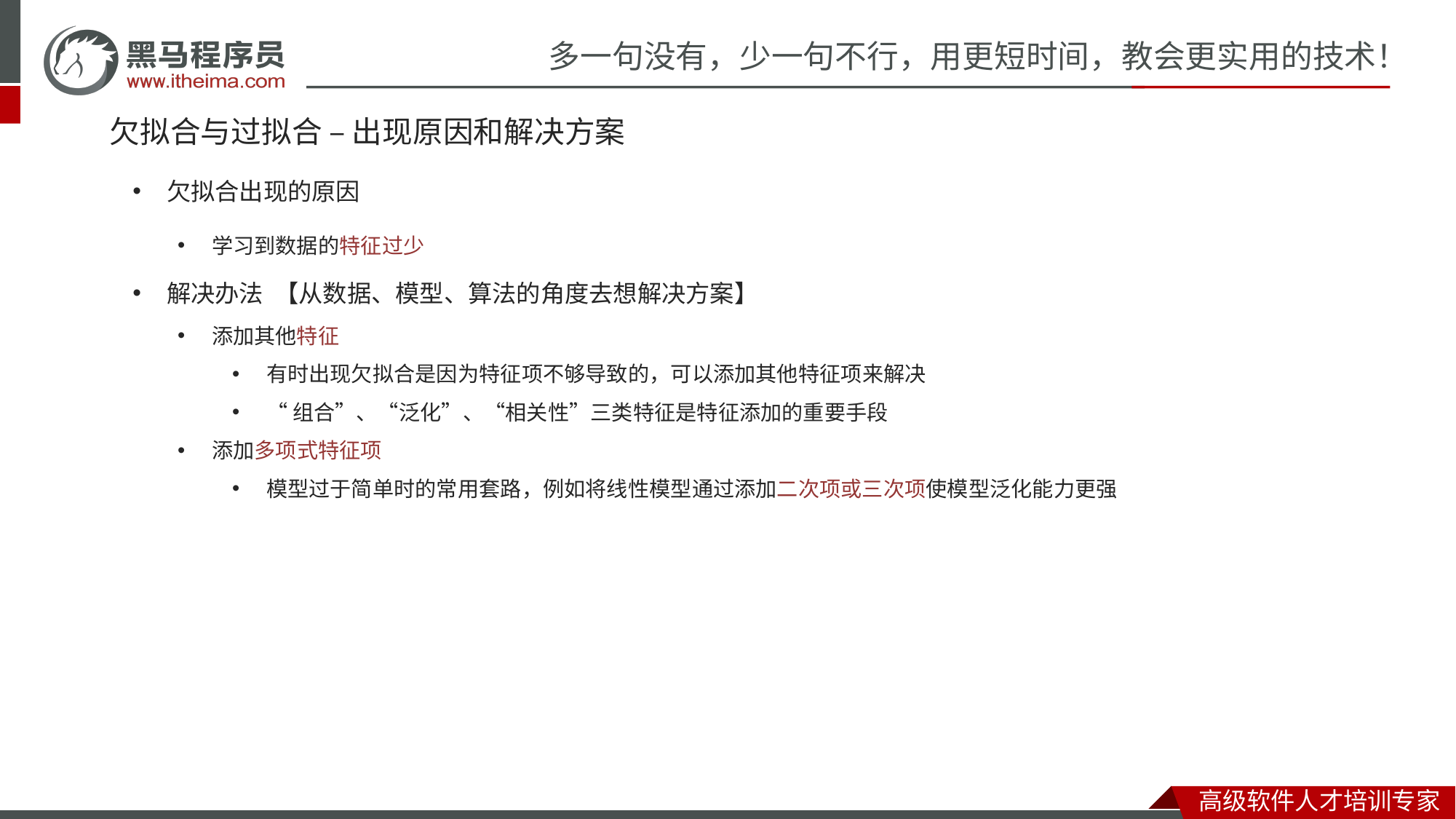

# 欠拟合与过拟合 – 出现原因和解决方案
欠拟合出现的原因
学习到数据的特征过少
解决办法  【从数据、模型、算法的角度去想解决方案】
添加其他特征
有时出现欠拟合是因为特征项不够导致的，可以添加其他特征项来解决
“组合”、“泛化”、“相关性”三类特征是特征添加的重要手段
添加多项式特征项
模型过于简单时的常用套路，例如将线性模型通过添加二次项或三次项使模型泛化能力更强